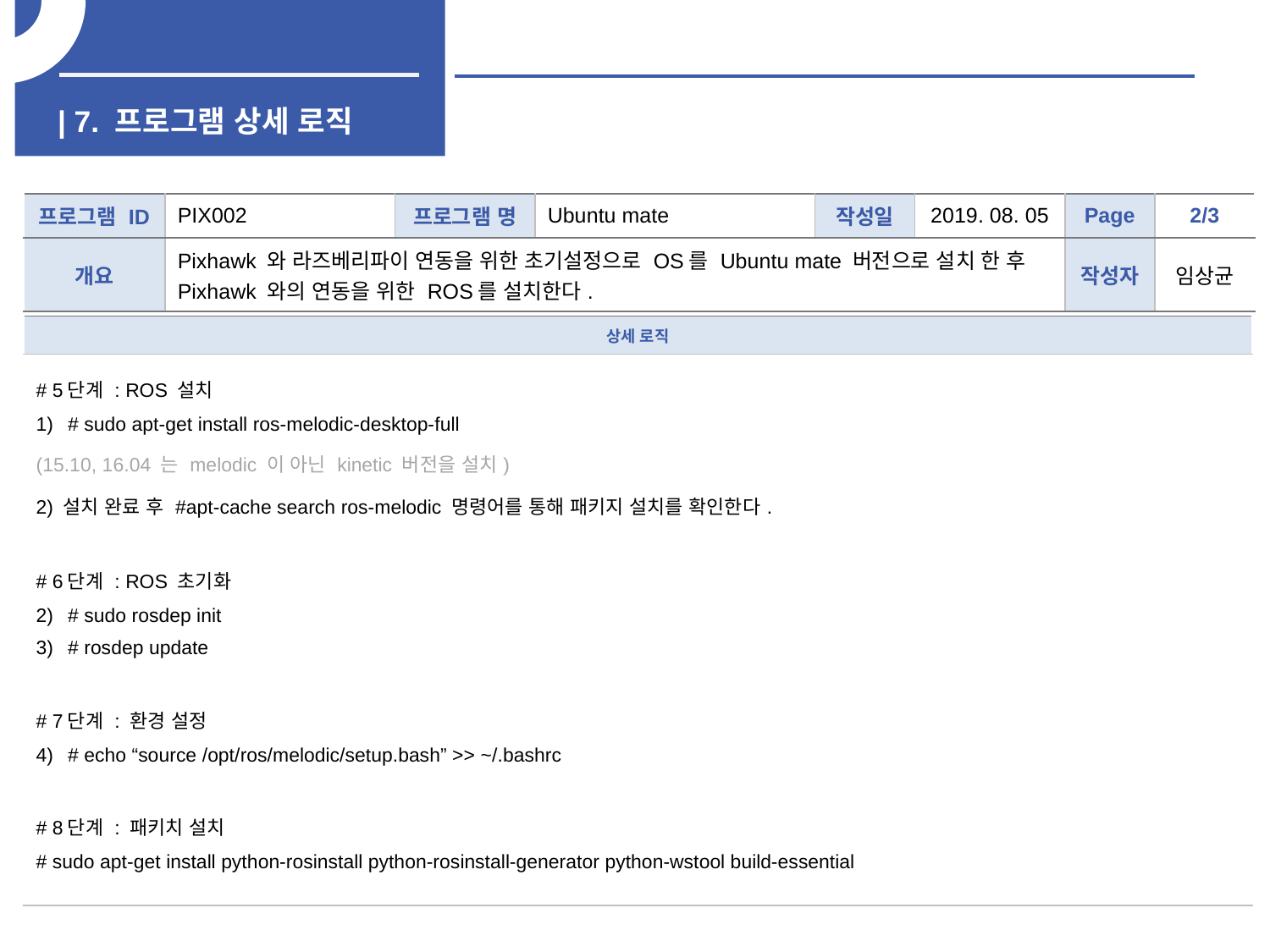

| 7. 프로그램 상세 로직
| 프로그램 ID | PIX002 | 프로그램 명 | Ubuntu mate | 작성일 | 2019. 08. 05 | Page | 2/3 |
| --- | --- | --- | --- | --- | --- | --- | --- |
| 개요 | Pixhawk 와 라즈베리파이 연동을 위한 초기설정으로 OS를 Ubuntu mate 버전으로 설치 한 후 Pixhawk 와의 연동을 위한 ROS를 설치한다. |  |  |  |  | 작성자 | 임상균 |
| 상세 로직 |
| --- |
| # 5단계 : ROS 설치 # sudo apt-get install ros-melodic-desktop-full (15.10, 16.04 는 melodic 이 아닌 kinetic 버전을 설치) 2) 설치 완료 후 #apt-cache search ros-melodic 명령어를 통해 패키지 설치를 확인한다. # 6단계 : ROS 초기화 # sudo rosdep init # rosdep update # 7단계 : 환경 설정 # echo “source /opt/ros/melodic/setup.bash” >> ~/.bashrc # 8단계 : 패키치 설치 # sudo apt-get install python-rosinstall python-rosinstall-generator python-wstool build-essential |